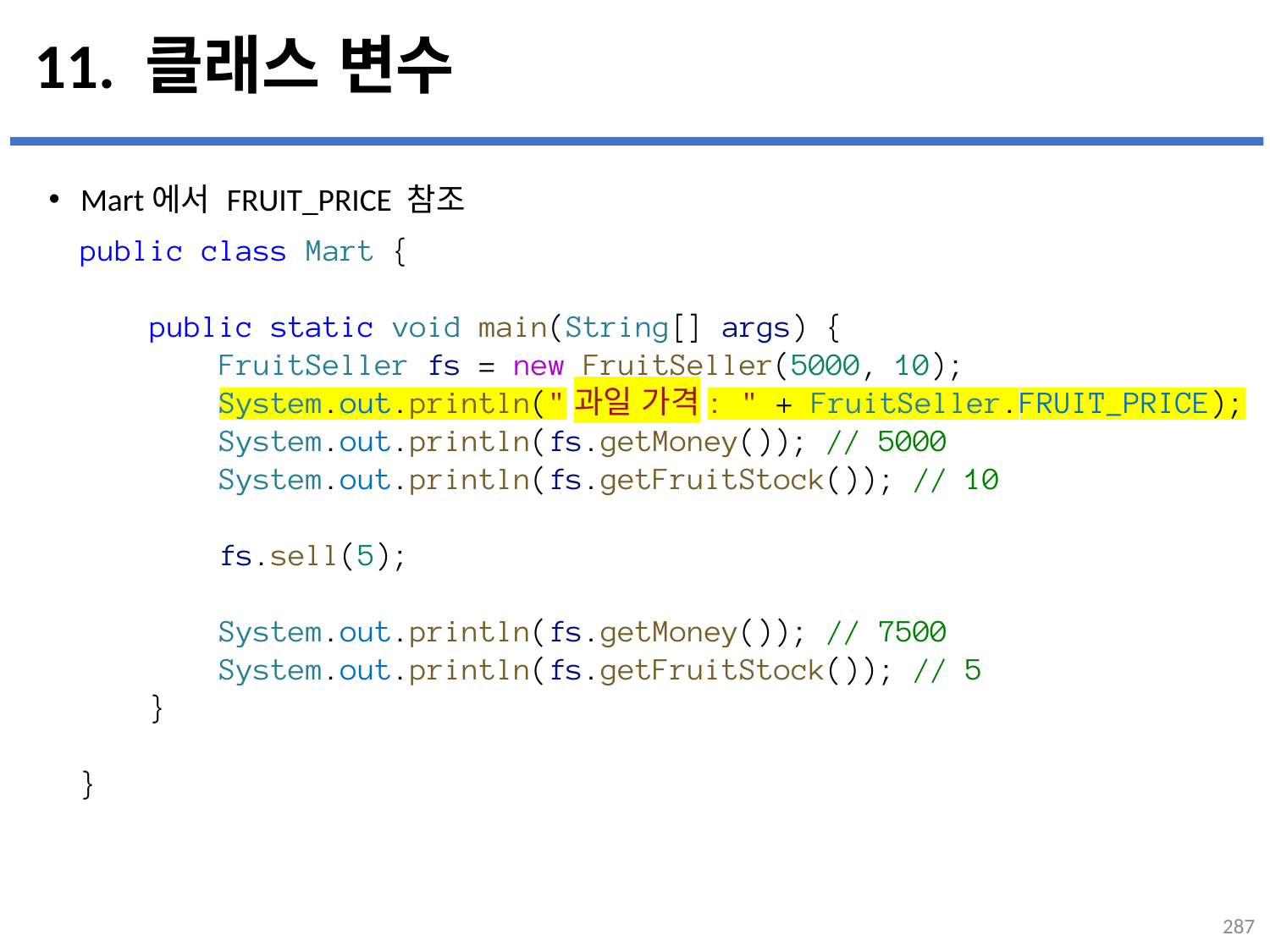

# 11. 클래스 변수
Mart에서 FRUIT_PRICE 참조
...

설명
public class Mart {

    public static void main(String[] args) {
        FruitSeller fs = new FruitSeller(5000, 10);
        System.out.println("과일 가격: " + FruitSeller.FRUIT_PRICE);
        System.out.println(fs.getMoney()); // 5000
        System.out.println(fs.getFruitStock()); // 10
        fs.sell(5);
        System.out.println(fs.getMoney()); // 7500
        System.out.println(fs.getFruitStock()); // 5
    }
}

287